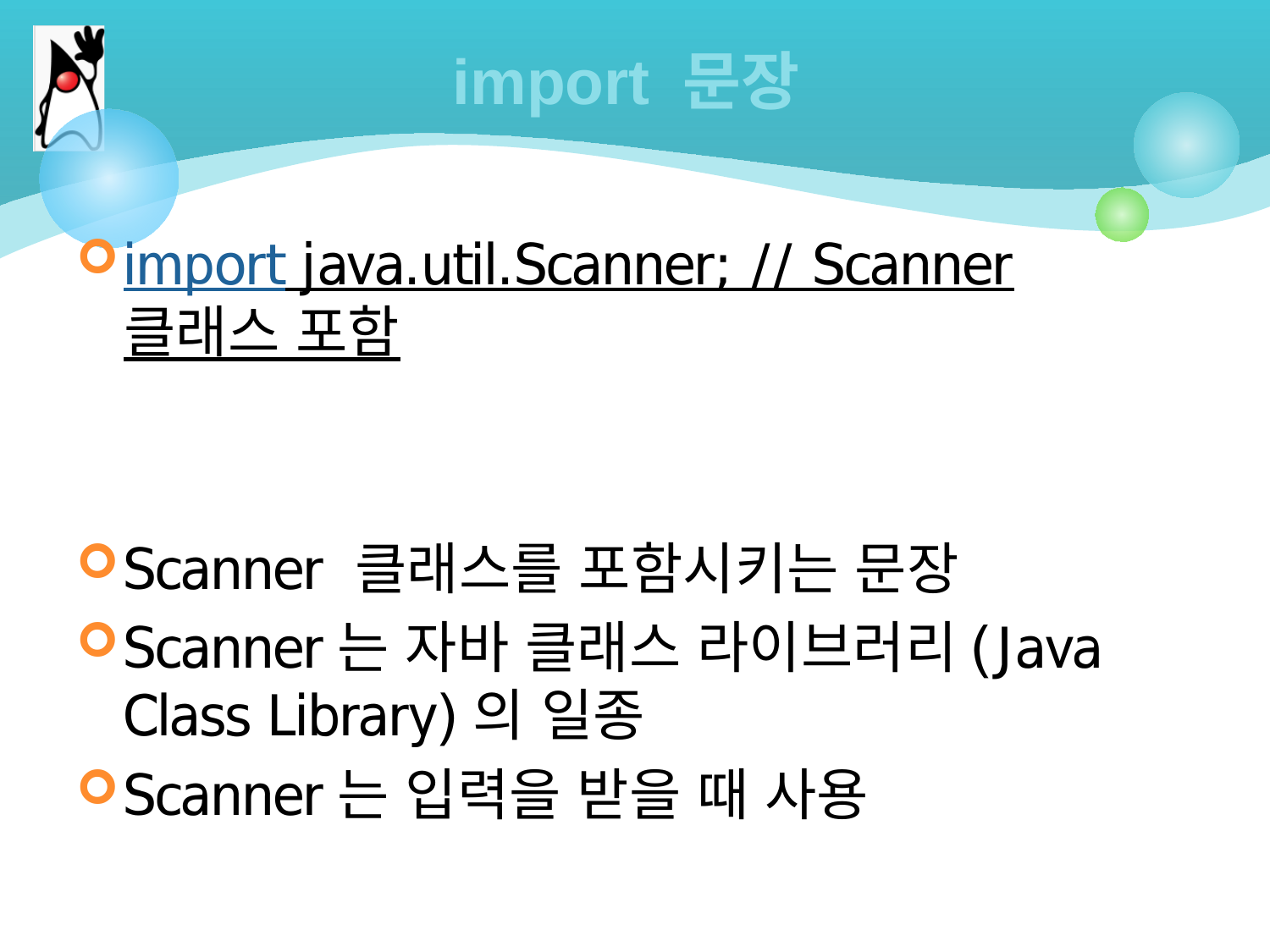

# import 문장
import java.util.Scanner; // Scanner 클래스 포함

Scanner 클래스를 포함시키는 문장
Scanner는 자바 클래스 라이브러리(Java Class Library)의 일종
Scanner는 입력을 받을 때 사용